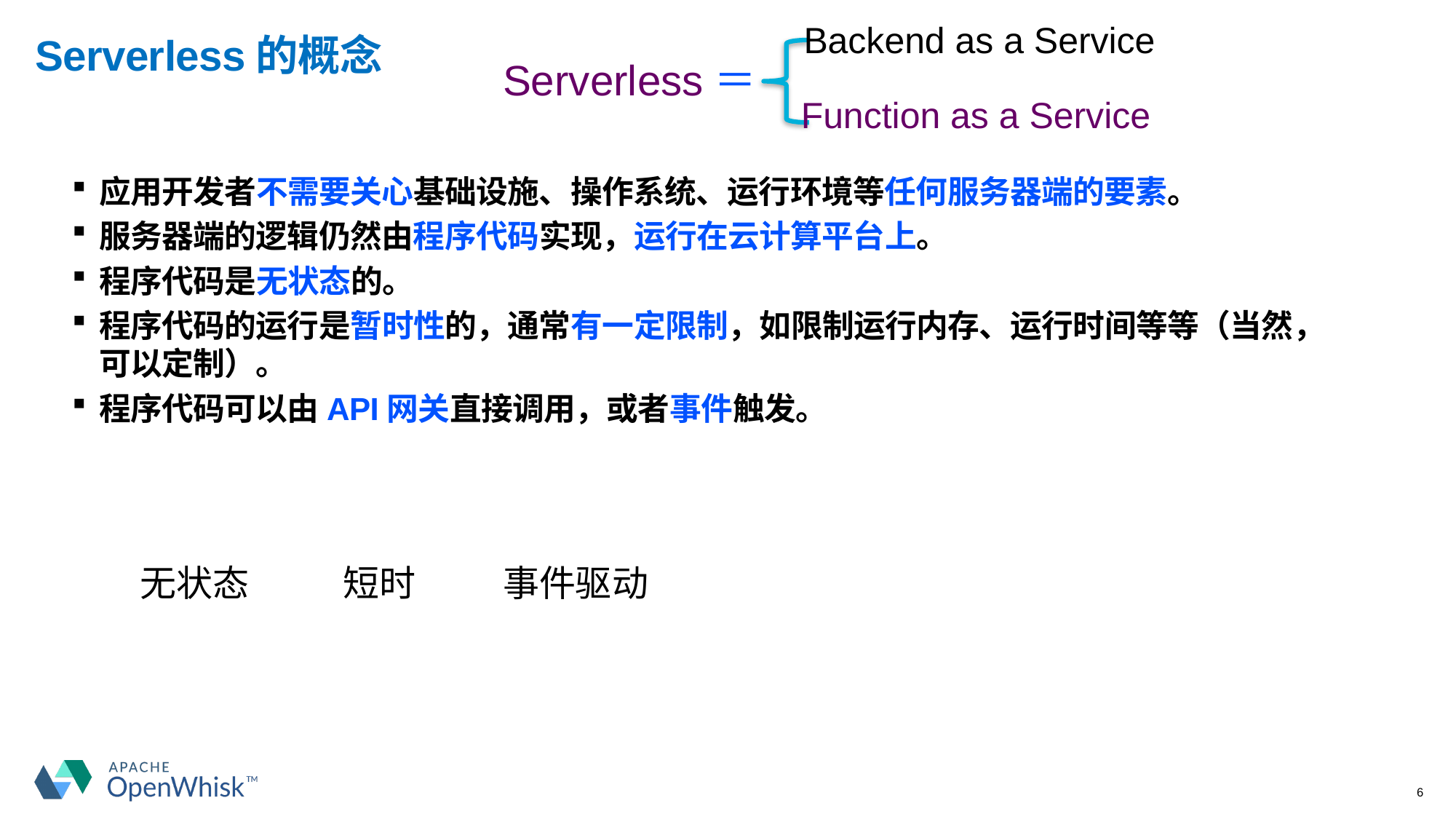

Backend as a Service
Serverless＝
# Serverless的概念

Function as a Service
应用开发者不需要关心基础设施、操作系统、运行环境等任何服务器端的要素。
服务器端的逻辑仍然由程序代码实现，运行在云计算平台上。
程序代码是无状态的。
程序代码的运行是暂时性的，通常有一定限制，如限制运行内存、运行时间等等（当然，可以定制）。
程序代码可以由API网关直接调用，或者事件触发。

无状态
短时
事件驱动